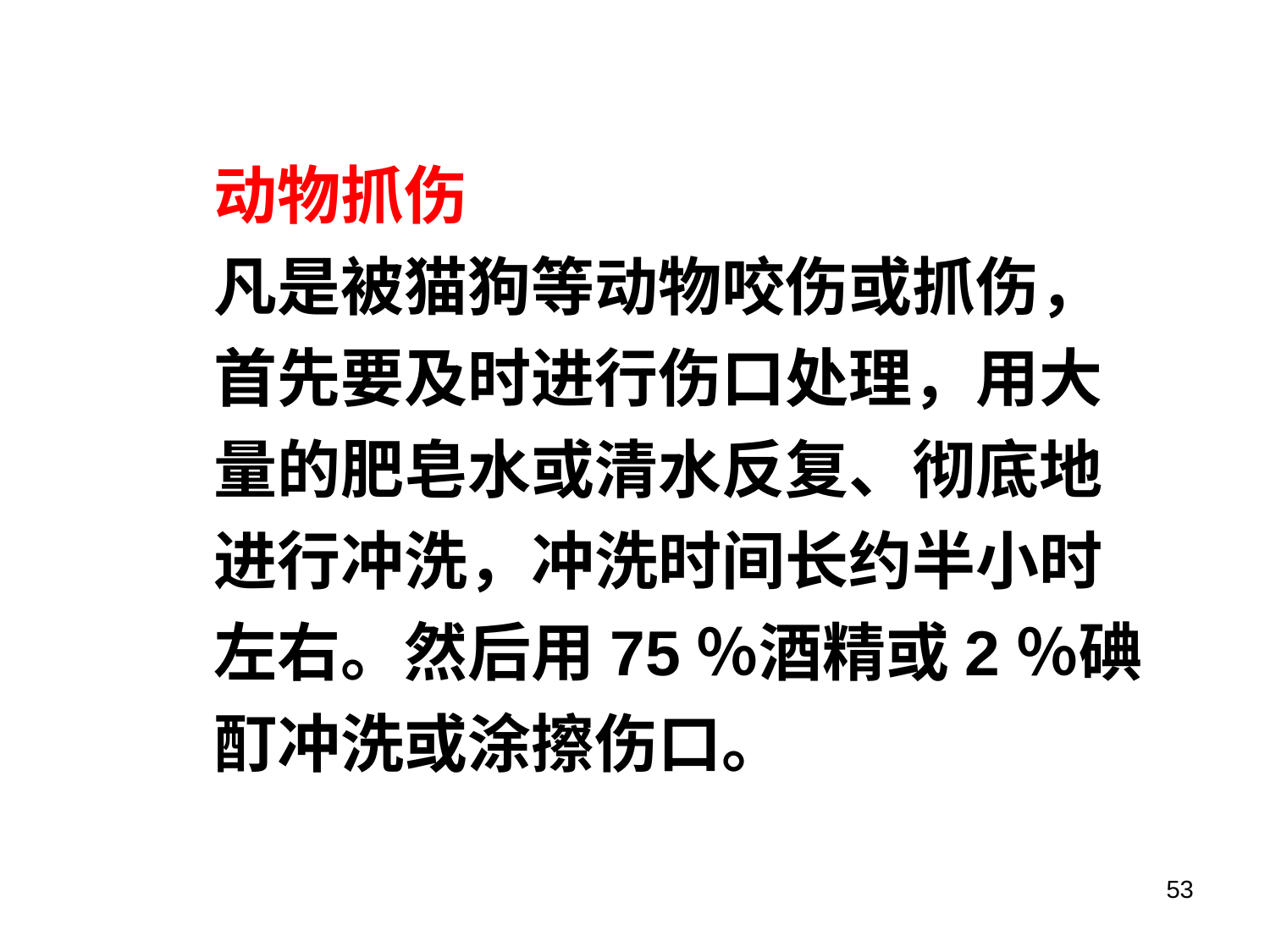

# 动物抓伤 凡是被猫狗等动物咬伤或抓伤，首先要及时进行伤口处理，用大量的肥皂水或清水反复、彻底地进行冲洗，冲洗时间长约半小时左右。然后用75％酒精或2％碘 酊冲洗或涂擦伤口。
53